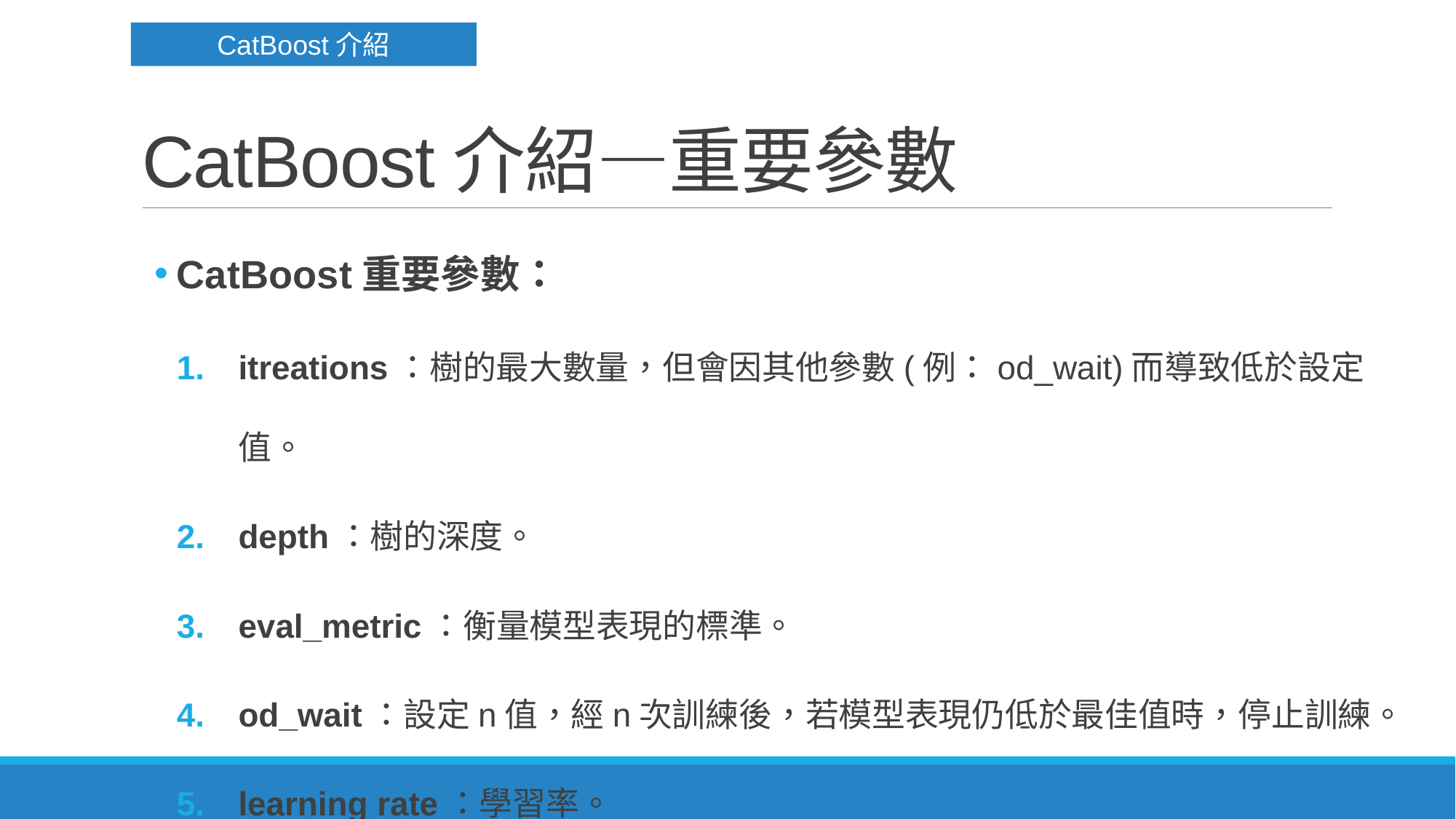

CatBoost介紹
# CatBoost介紹—重要參數
CatBoost重要參數：
itreations：樹的最大數量，但會因其他參數(例：od_wait)而導致低於設定值。
depth：樹的深度。
eval_metric：衡量模型表現的標準。
od_wait：設定n值，經n次訓練後，若模型表現仍低於最佳值時，停止訓練。
learning rate：學習率。